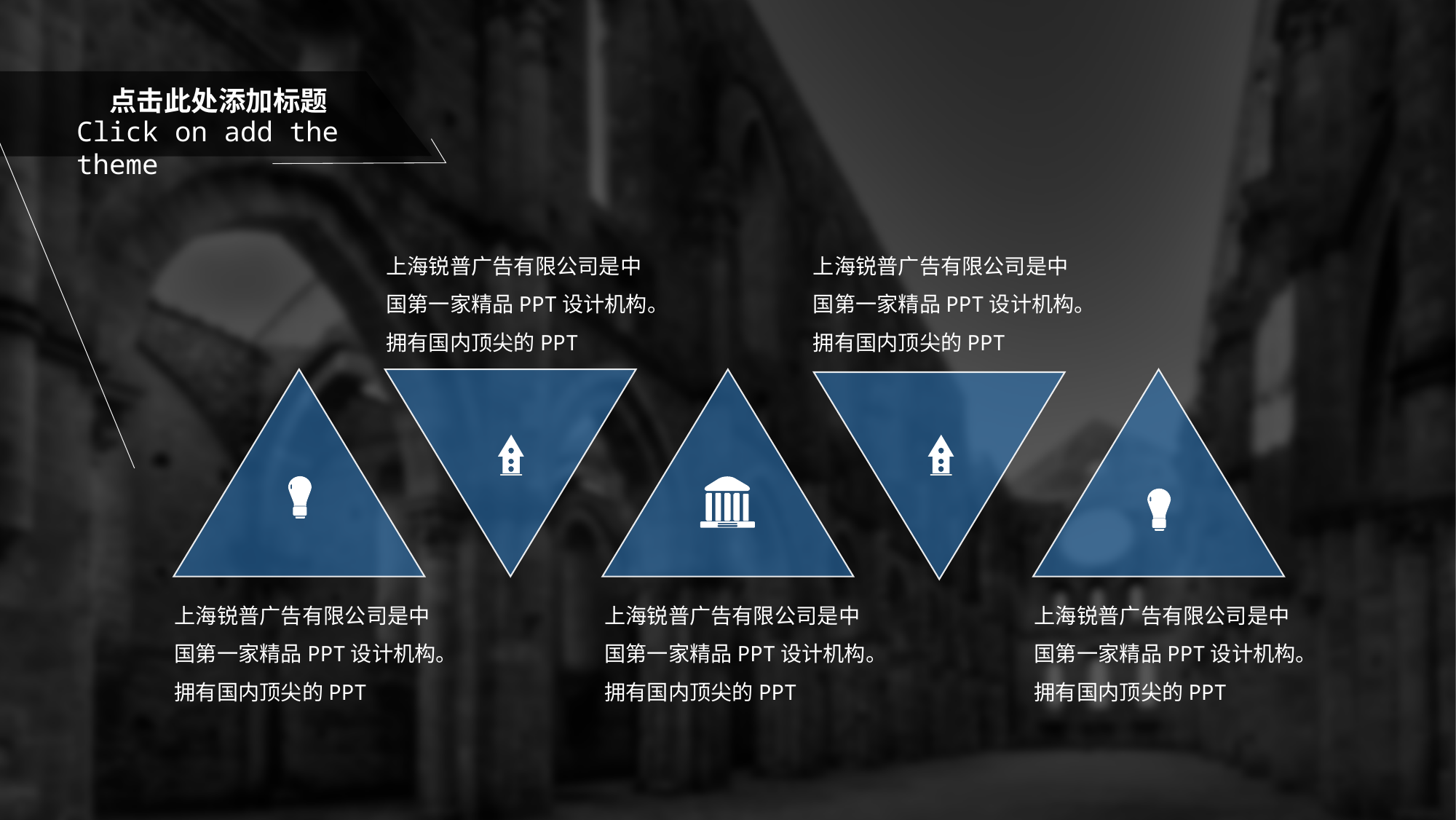

点击此处添加标题
Click on add the theme

上海锐普广告有限公司是中国第一家精品PPT设计机构。拥有国内顶尖的PPT
上海锐普广告有限公司是中国第一家精品PPT设计机构。拥有国内顶尖的PPT

上海锐普广告有限公司是中国第一家精品PPT设计机构。拥有国内顶尖的PPT
上海锐普广告有限公司是中国第一家精品PPT设计机构。拥有国内顶尖的PPT
上海锐普广告有限公司是中国第一家精品PPT设计机构。拥有国内顶尖的PPT